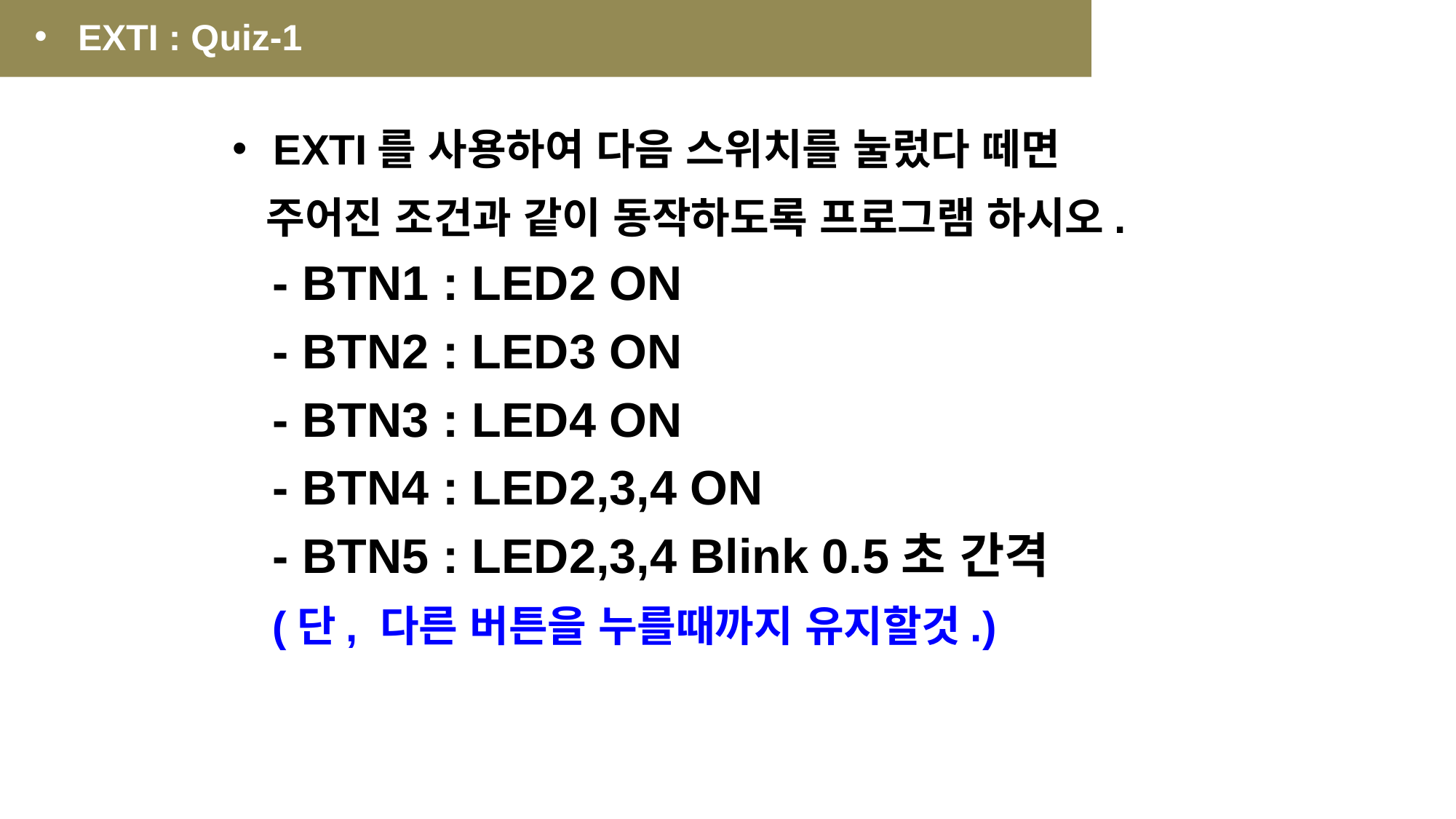

EXTI : Quiz-1
EXTI를 사용하여 다음 스위치를 눌렀다 떼면
  주어진 조건과 같이 동작하도록 프로그램 하시오.
   - BTN1 : LED2 ON
   - BTN2 : LED3 ON
   - BTN3 : LED4 ON
   - BTN4 : LED2,3,4 ON
   - BTN5 : LED2,3,4 Blink 0.5초 간격
   (단, 다른 버튼을 누를때까지 유지할것.)